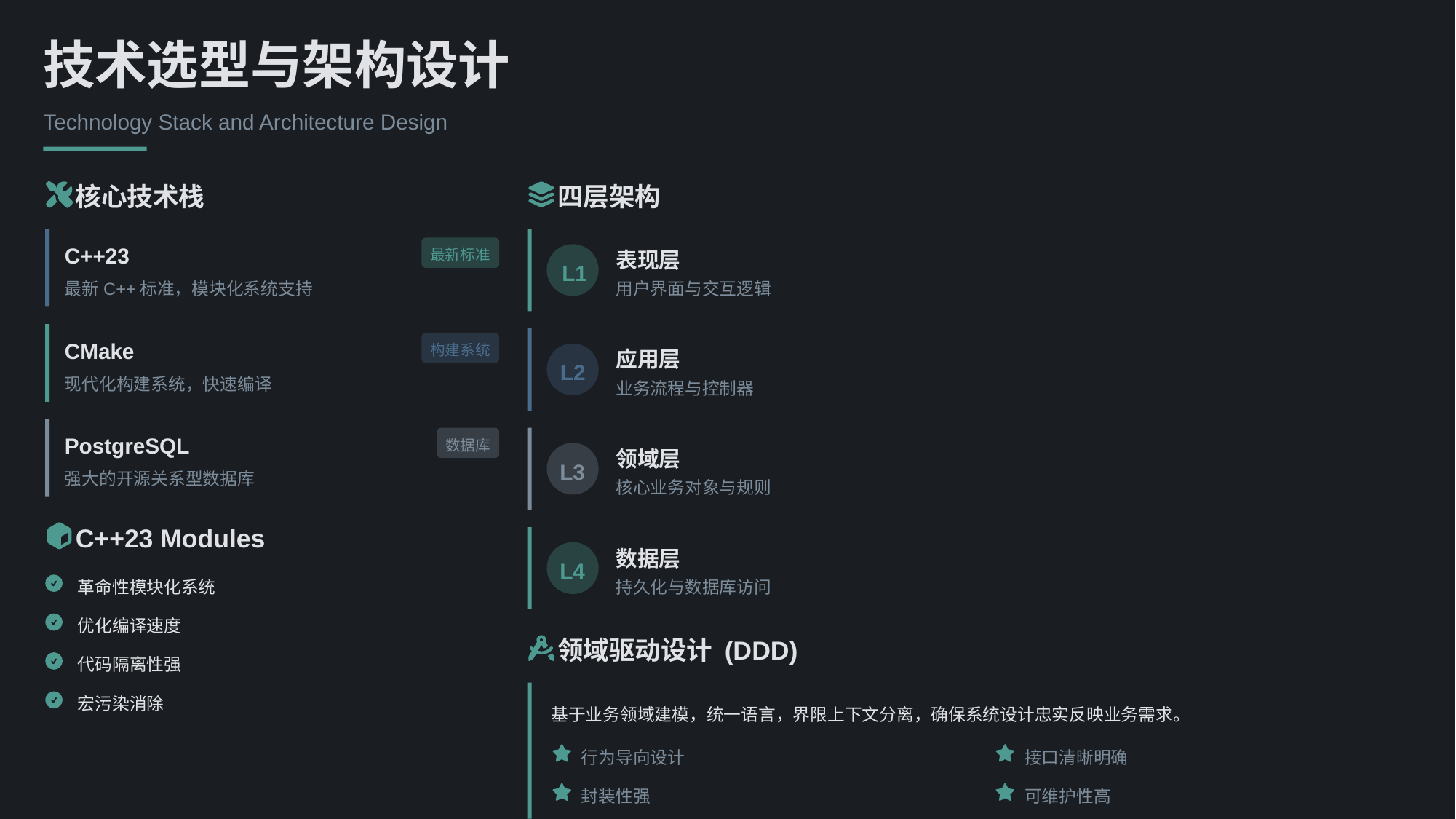

技术选型与架构设计
Technology Stack and Architecture Design

核心技术栈
四层架构

C++23

最新标准
表现层

L1
最新C++标准，模块化系统支持
用户界面与交互逻辑

CMake

构建系统
应用层

L2
现代化构建系统，快速编译
业务流程与控制器

PostgreSQL

数据库

领域层

L3
强大的开源关系型数据库
核心业务对象与规则
C++23 Modules

数据层

L4
革命性模块化系统
持久化与数据库访问

优化编译速度

领域驱动设计 (DDD)

代码隔离性强

宏污染消除

基于业务领域建模，统一语言，界限上下文分离，确保系统设计忠实反映业务需求。
行为导向设计
接口清晰明确

封装性强
可维护性高